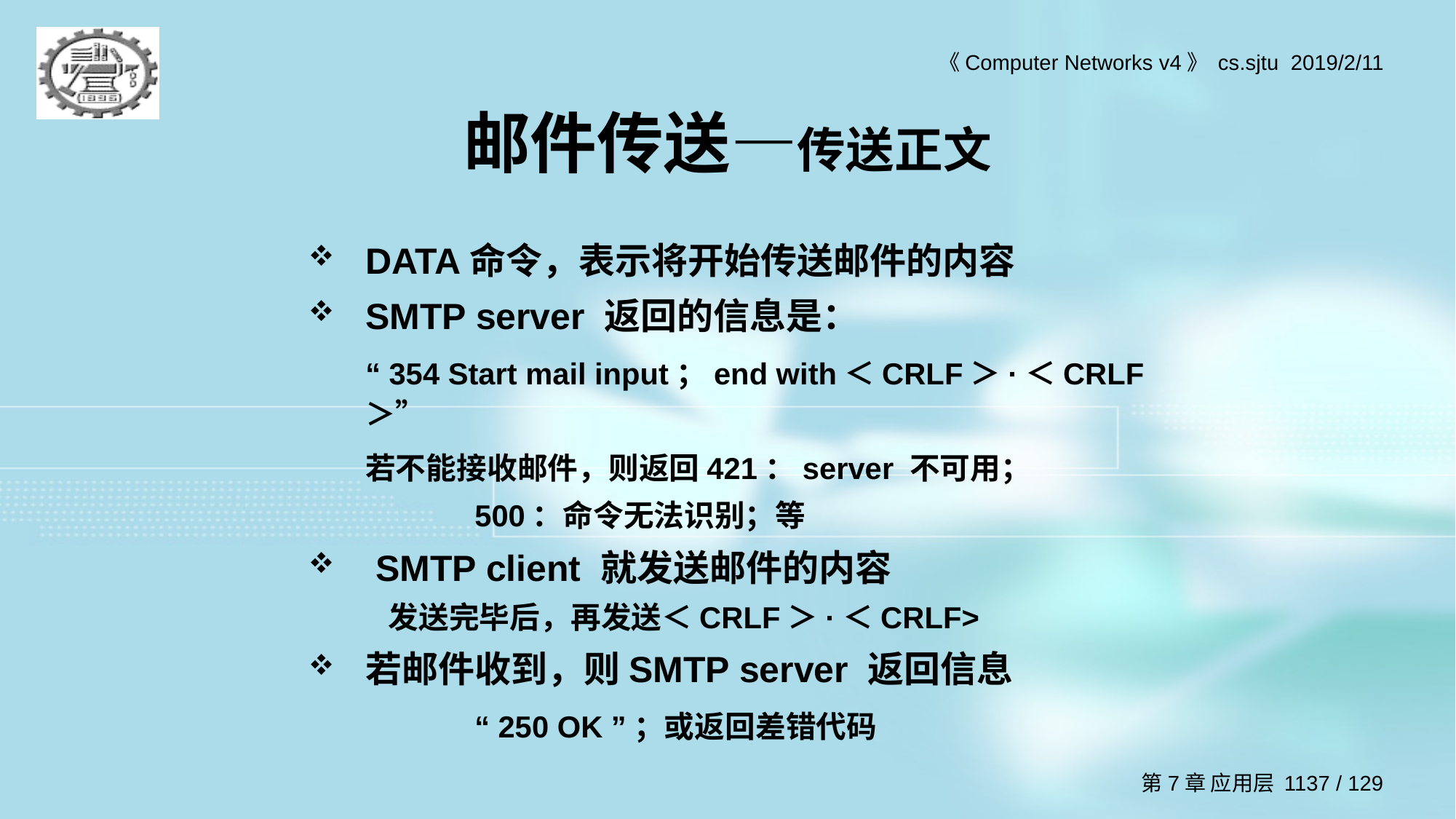

# 邮件传送—传送正文
DATA命令，表示将开始传送邮件的内容
SMTP server 返回的信息是：
	“ 354 Start mail input；end with＜CRLF＞·＜CRLF＞”
	若不能接收邮件，则返回421：server 不可用；
		500：命令无法识别；等
 SMTP client 就发送邮件的内容
发送完毕后，再发送＜CRLF＞·＜CRLF>
若邮件收到，则SMTP server 返回信息
		“ 250 OK ”；或返回差错代码